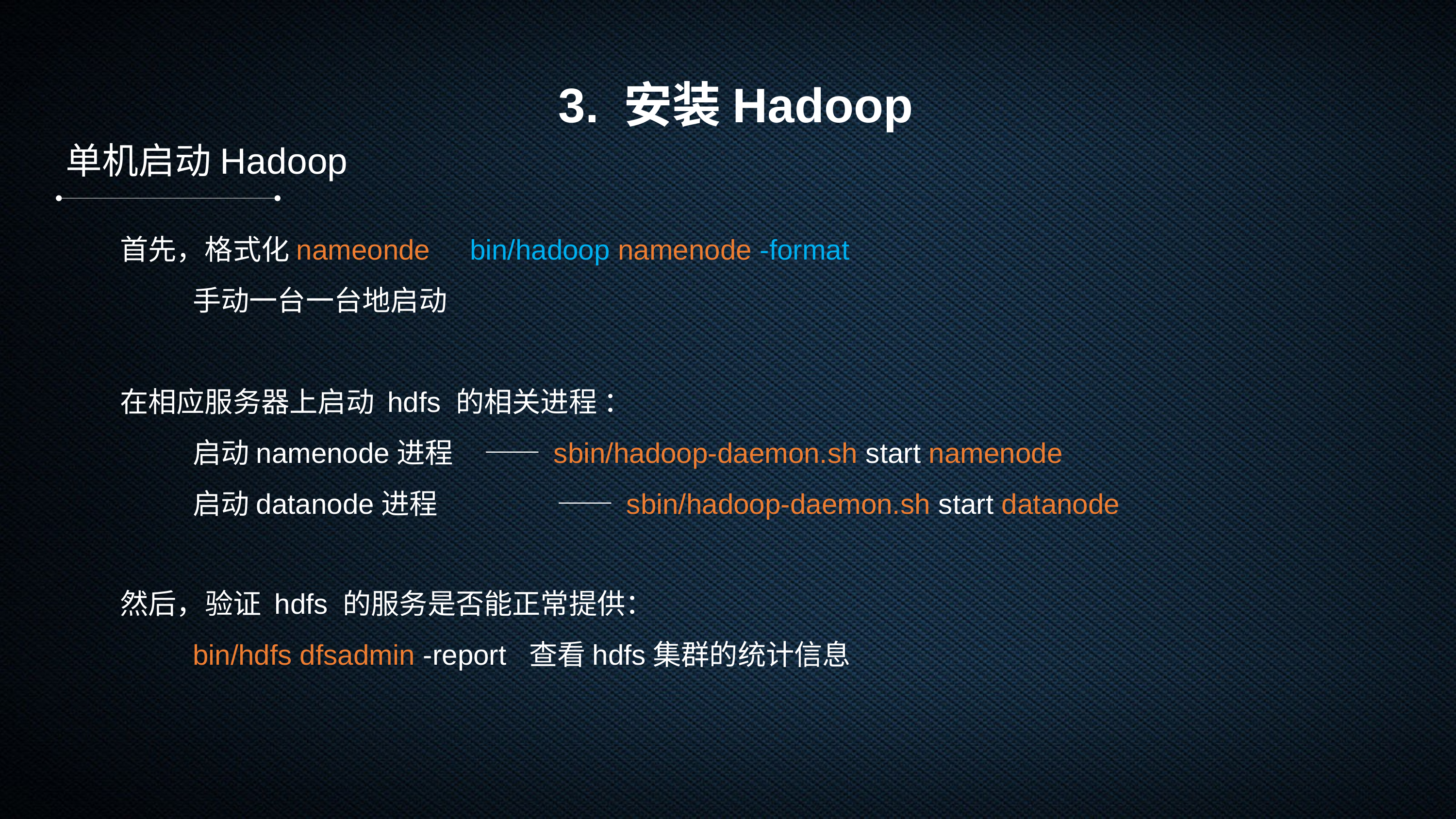

3. 安装Hadoop
单机启动Hadoop
首先，格式化nameonde     bin/hadoop namenode -format
	手动一台一台地启动

在相应服务器上启动 hdfs 的相关进程 ：
	启动namenode进程	—— sbin/hadoop-daemon.sh start namenode
	启动datanode进程		—— sbin/hadoop-daemon.sh start datanode
然后，验证 hdfs 的服务是否能正常提供：
	bin/hdfs dfsadmin -report  查看hdfs集群的统计信息